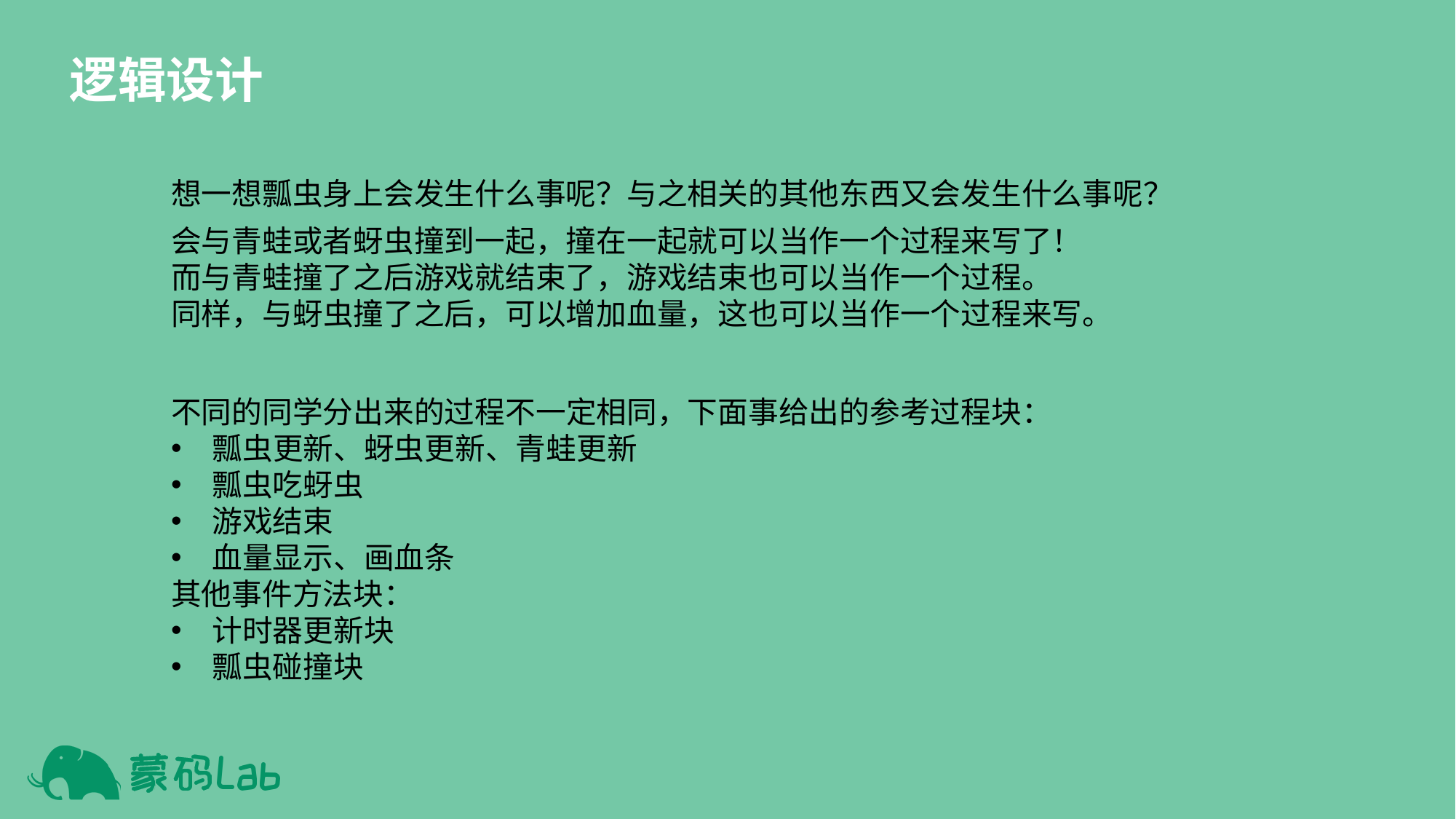

逻辑设计
想一想瓢虫身上会发生什么事呢？与之相关的其他东西又会发生什么事呢？
会与青蛙或者蚜虫撞到一起，撞在一起就可以当作一个过程来写了！
而与青蛙撞了之后游戏就结束了，游戏结束也可以当作一个过程。
同样，与蚜虫撞了之后，可以增加血量，这也可以当作一个过程来写。
不同的同学分出来的过程不一定相同，下面事给出的参考过程块：
瓢虫更新、蚜虫更新、青蛙更新
瓢虫吃蚜虫
游戏结束
血量显示、画血条
其他事件方法块：
计时器更新块
瓢虫碰撞块